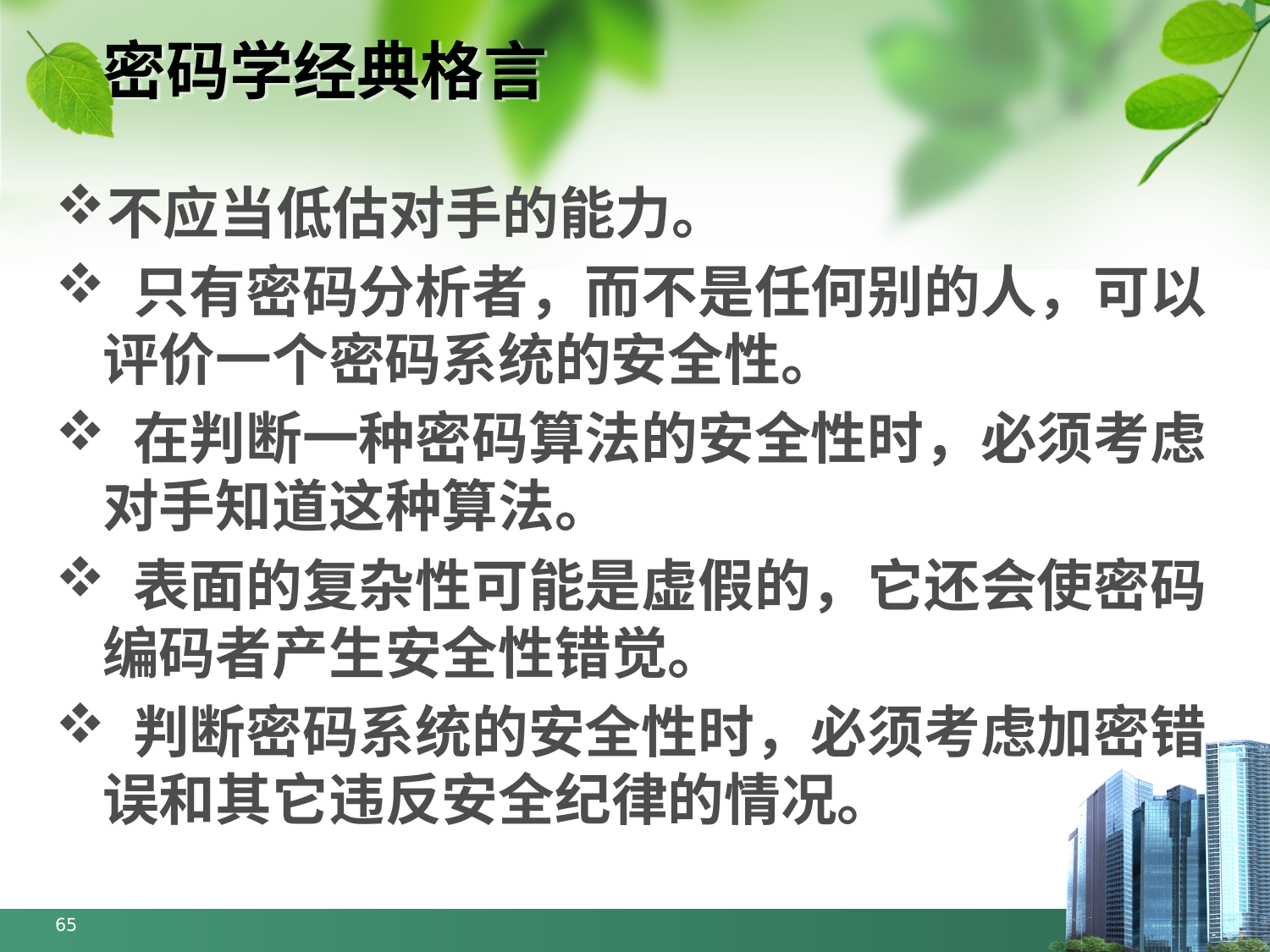

# 密码学经典格言
不应当低估对手的能力。
 只有密码分析者，而不是任何别的人，可以评价一个密码系统的安全性。
 在判断一种密码算法的安全性时，必须考虑对手知道这种算法。
 表面的复杂性可能是虚假的，它还会使密码编码者产生安全性错觉。
 判断密码系统的安全性时，必须考虑加密错误和其它违反安全纪律的情况。
65